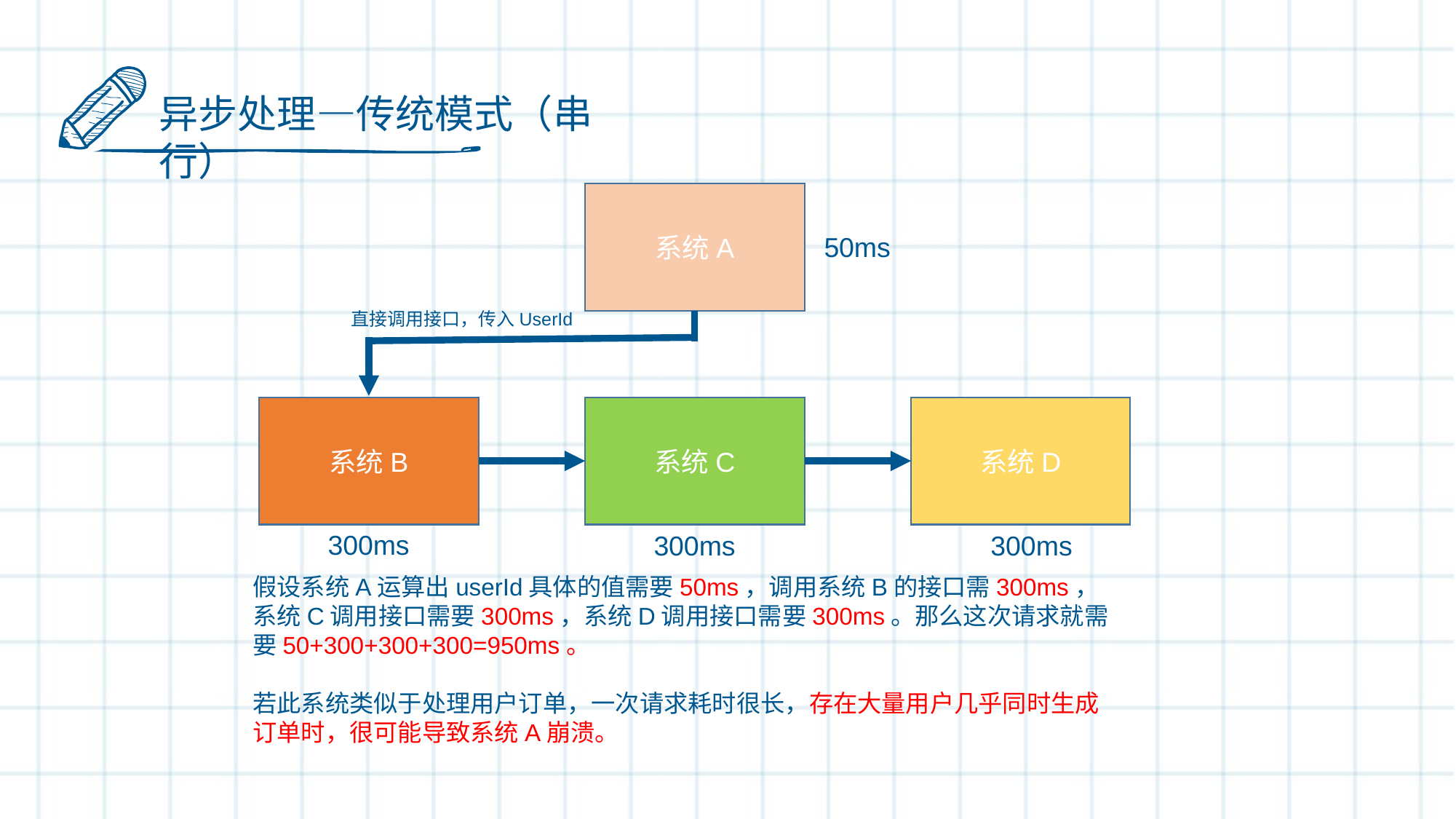

异步处理—传统模式（串行）

系统A
50ms
直接调用接口，传入UserId
系统B
系统C
系统D
300ms
300ms
300ms
假设系统A运算出userId具体的值需要50ms，调用系统B的接口需300ms，系统C调用接口需要300ms，系统D调用接口需要300ms。那么这次请求就需要50+300+300+300=950ms。

若此系统类似于处理用户订单，一次请求耗时很长，存在大量用户几乎同时生成订单时，很可能导致系统A崩溃。